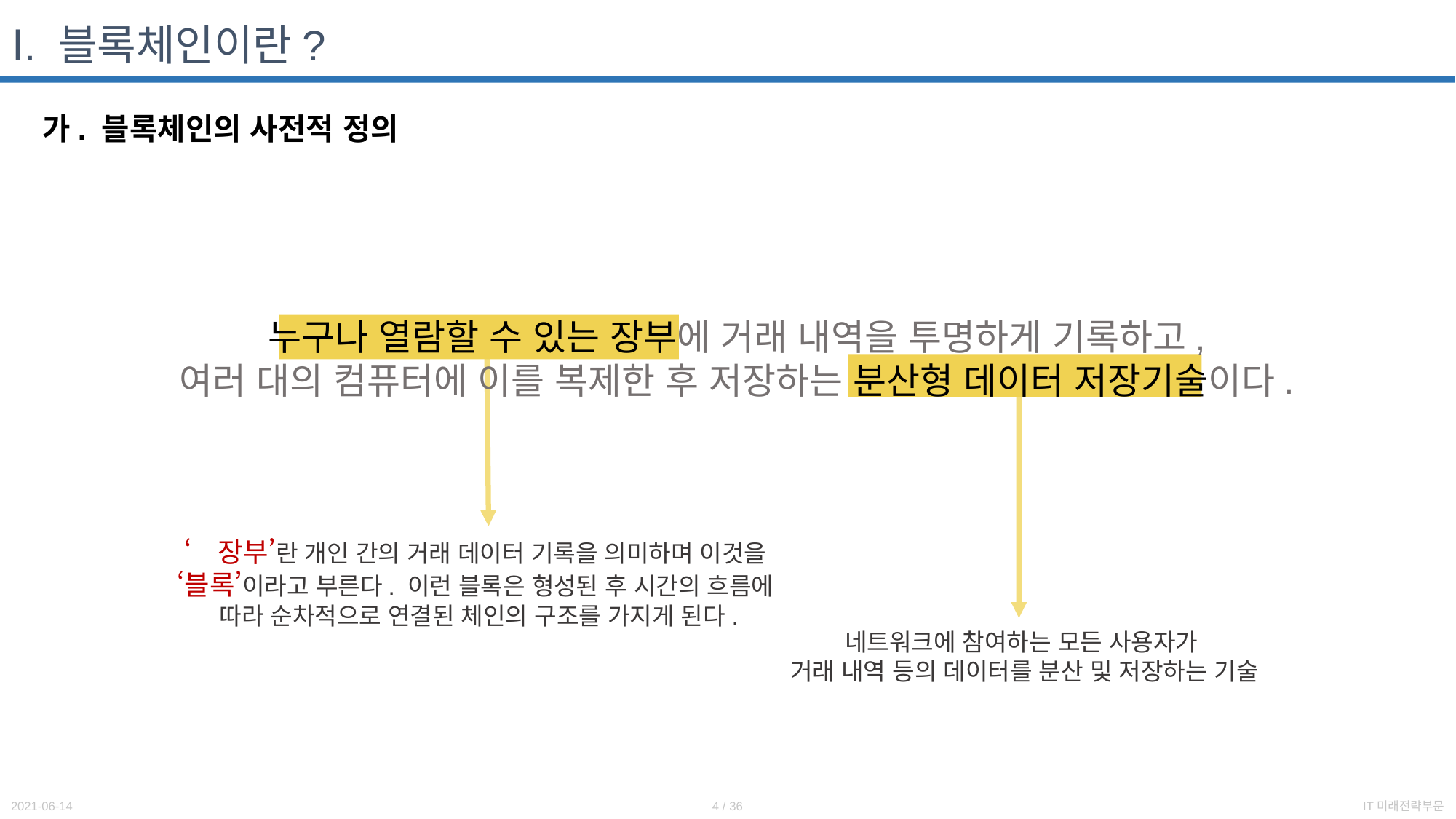

# Ⅰ. 블록체인이란?
가. 블록체인의 사전적 정의
누구나 열람할 수 있는 장부에 거래 내역을 투명하게 기록하고,
여러 대의 컴퓨터에 이를 복제한 후 저장하는 분산형 데이터 저장기술이다.

‘장부’란 개인 간의 거래 데이터 기록을 의미하며 이것을
‘블록’이라고 부른다. 이런 블록은 형성된 후 시간의 흐름에
따라 순차적으로 연결된 체인의 구조를 가지게 된다.
네트워크에 참여하는 모든 사용자가
거래 내역 등의 데이터를 분산 및 저장하는 기술
2021-06-14
4 / 36
IT미래전략부문